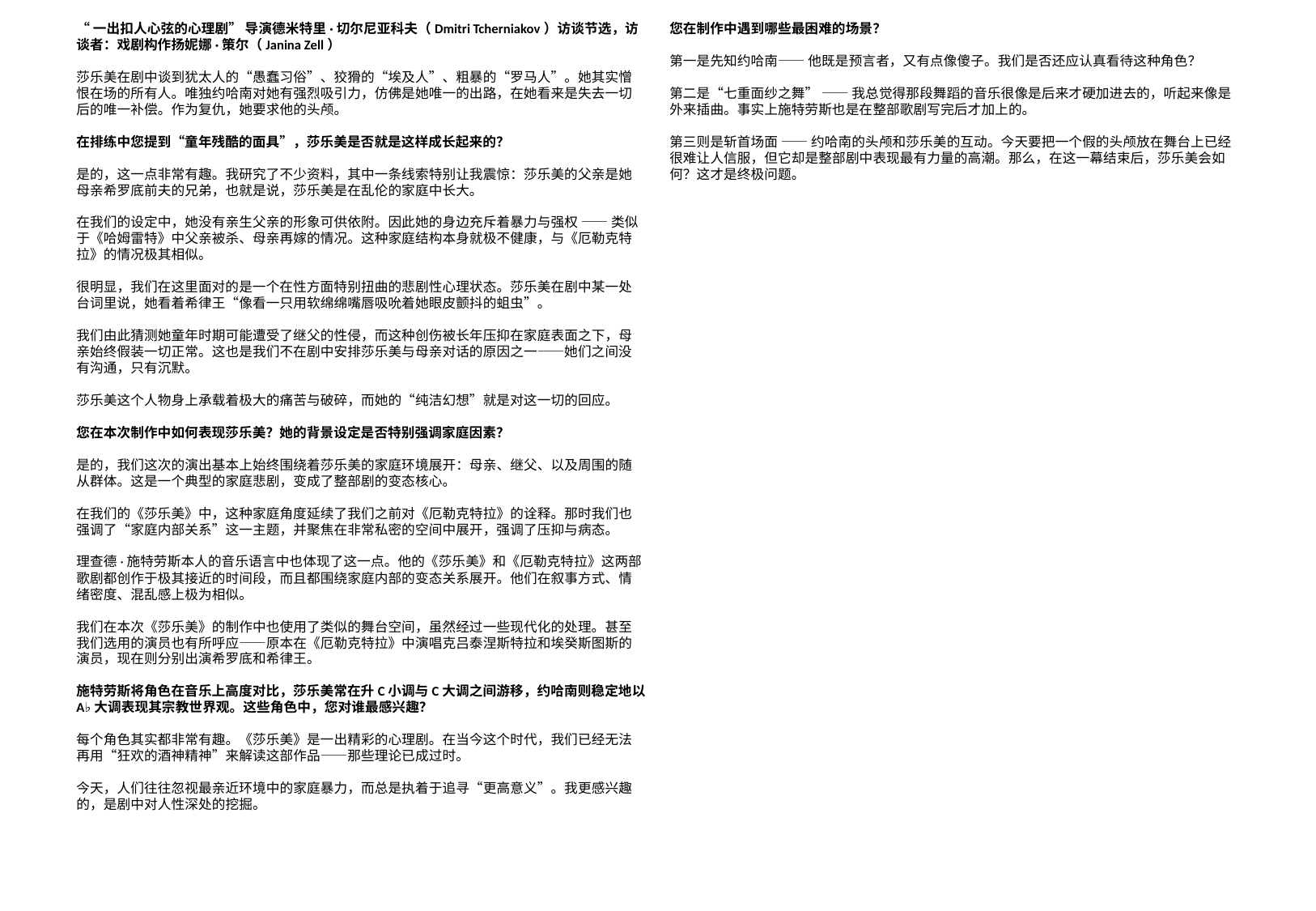

“一出扣人心弦的心理剧” 导演德米特里·切尔尼亚科夫（Dmitri Tcherniakov）访谈节选，访谈者：戏剧构作扬妮娜·策尔（Janina Zell）

莎乐美在剧中谈到犹太人的“愚蠢习俗”、狡猾的“埃及人”、粗暴的“罗马人”。她其实憎恨在场的所有人。唯独约哈南对她有强烈吸引力，仿佛是她唯一的出路，在她看来是失去一切后的唯一补偿。作为复仇，她要求他的头颅。

在排练中您提到“童年残酷的面具”，莎乐美是否就是这样成长起来的？

是的，这一点非常有趣。我研究了不少资料，其中一条线索特别让我震惊：莎乐美的父亲是她母亲希罗底前夫的兄弟，也就是说，莎乐美是在乱伦的家庭中长大。
在我们的设定中，她没有亲生父亲的形象可供依附。因此她的身边充斥着暴力与强权 —— 类似于《哈姆雷特》中父亲被杀、母亲再嫁的情况。这种家庭结构本身就极不健康，与《厄勒克特拉》的情况极其相似。
很明显，我们在这里面对的是一个在性方面特别扭曲的悲剧性心理状态。莎乐美在剧中某一处台词里说，她看着希律王“像看一只用软绵绵嘴唇吸吮着她眼皮颤抖的蛆虫”。

我们由此猜测她童年时期可能遭受了继父的性侵，而这种创伤被长年压抑在家庭表面之下，母亲始终假装一切正常。这也是我们不在剧中安排莎乐美与母亲对话的原因之一——她们之间没有沟通，只有沉默。

莎乐美这个人物身上承载着极大的痛苦与破碎，而她的“纯洁幻想”就是对这一切的回应。

您在本次制作中如何表现莎乐美？她的背景设定是否特别强调家庭因素？

是的，我们这次的演出基本上始终围绕着莎乐美的家庭环境展开：母亲、继父、以及周围的随从群体。这是一个典型的家庭悲剧，变成了整部剧的变态核心。
在我们的《莎乐美》中，这种家庭角度延续了我们之前对《厄勒克特拉》的诠释。那时我们也强调了“家庭内部关系”这一主题，并聚焦在非常私密的空间中展开，强调了压抑与病态。

理查德·施特劳斯本人的音乐语言中也体现了这一点。他的《莎乐美》和《厄勒克特拉》这两部歌剧都创作于极其接近的时间段，而且都围绕家庭内部的变态关系展开。他们在叙事方式、情绪密度、混乱感上极为相似。
我们在本次《莎乐美》的制作中也使用了类似的舞台空间，虽然经过一些现代化的处理。甚至我们选用的演员也有所呼应——原本在《厄勒克特拉》中演唱克吕泰涅斯特拉和埃癸斯图斯的演员，现在则分别出演希罗底和希律王。
施特劳斯将角色在音乐上高度对比，莎乐美常在升C小调与C大调之间游移，约哈南则稳定地以A♭大调表现其宗教世界观。这些角色中，您对谁最感兴趣？
每个角色其实都非常有趣。《莎乐美》是一出精彩的心理剧。在当今这个时代，我们已经无法再用“狂欢的酒神精神”来解读这部作品——那些理论已成过时。
今天，人们往往忽视最亲近环境中的家庭暴力，而总是执着于追寻“更高意义”。我更感兴趣的，是剧中对人性深处的挖掘。

您在制作中遇到哪些最困难的场景？

第一是先知约哈南—— 他既是预言者，又有点像傻子。我们是否还应认真看待这种角色？

第二是“七重面纱之舞” —— 我总觉得那段舞蹈的音乐很像是后来才硬加进去的，听起来像是外来插曲。事实上施特劳斯也是在整部歌剧写完后才加上的。

第三则是斩首场面 —— 约哈南的头颅和莎乐美的互动。今天要把一个假的头颅放在舞台上已经很难让人信服，但它却是整部剧中表现最有力量的高潮。那么，在这一幕结束后，莎乐美会如何？这才是终极问题。